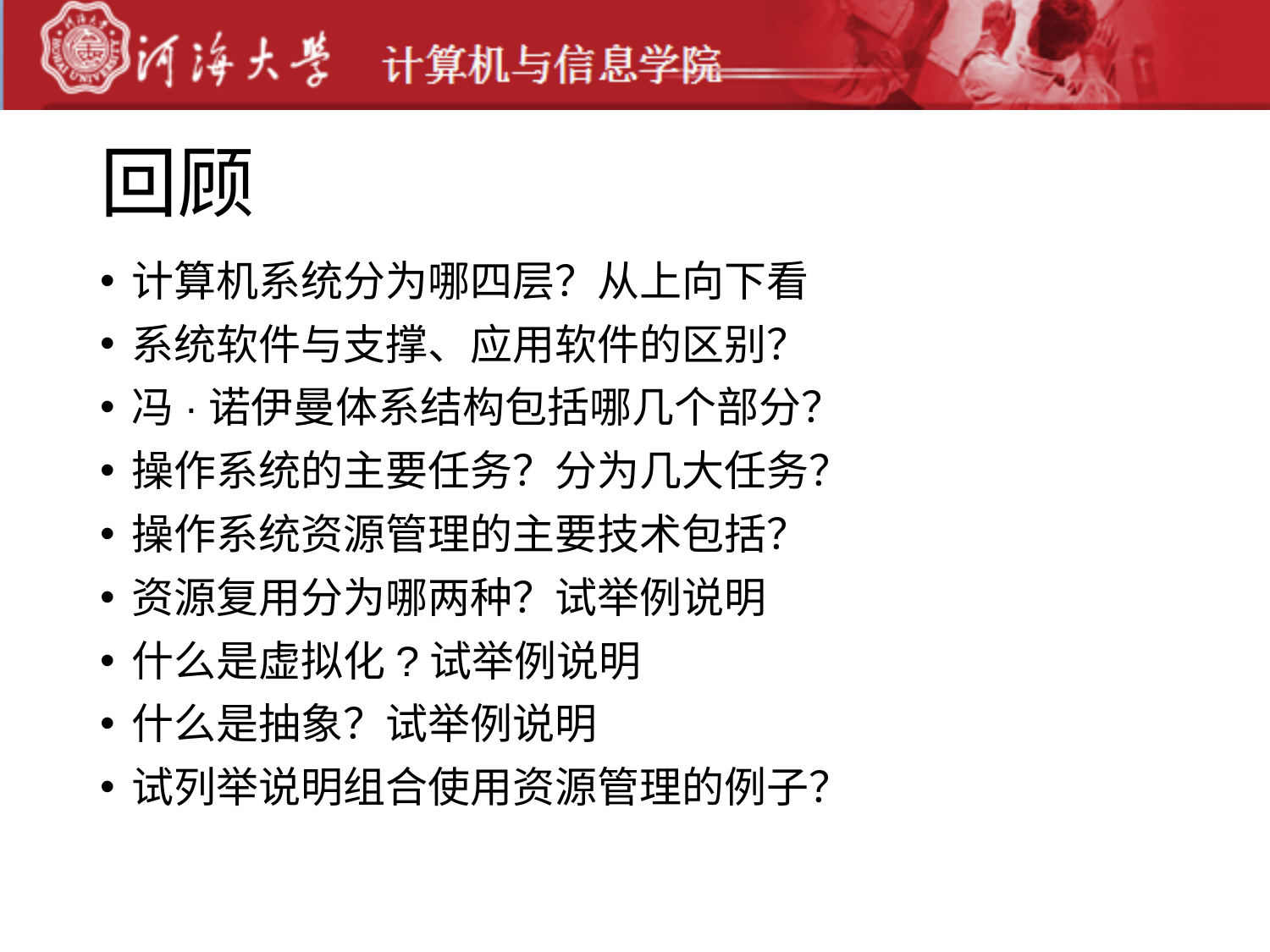

# 回顾
计算机系统分为哪四层？从上向下看
系统软件与支撑、应用软件的区别？
冯·诺伊曼体系结构包括哪几个部分？
操作系统的主要任务？分为几大任务？
操作系统资源管理的主要技术包括？
资源复用分为哪两种？试举例说明
什么是虚拟化?试举例说明
什么是抽象？试举例说明
试列举说明组合使用资源管理的例子？